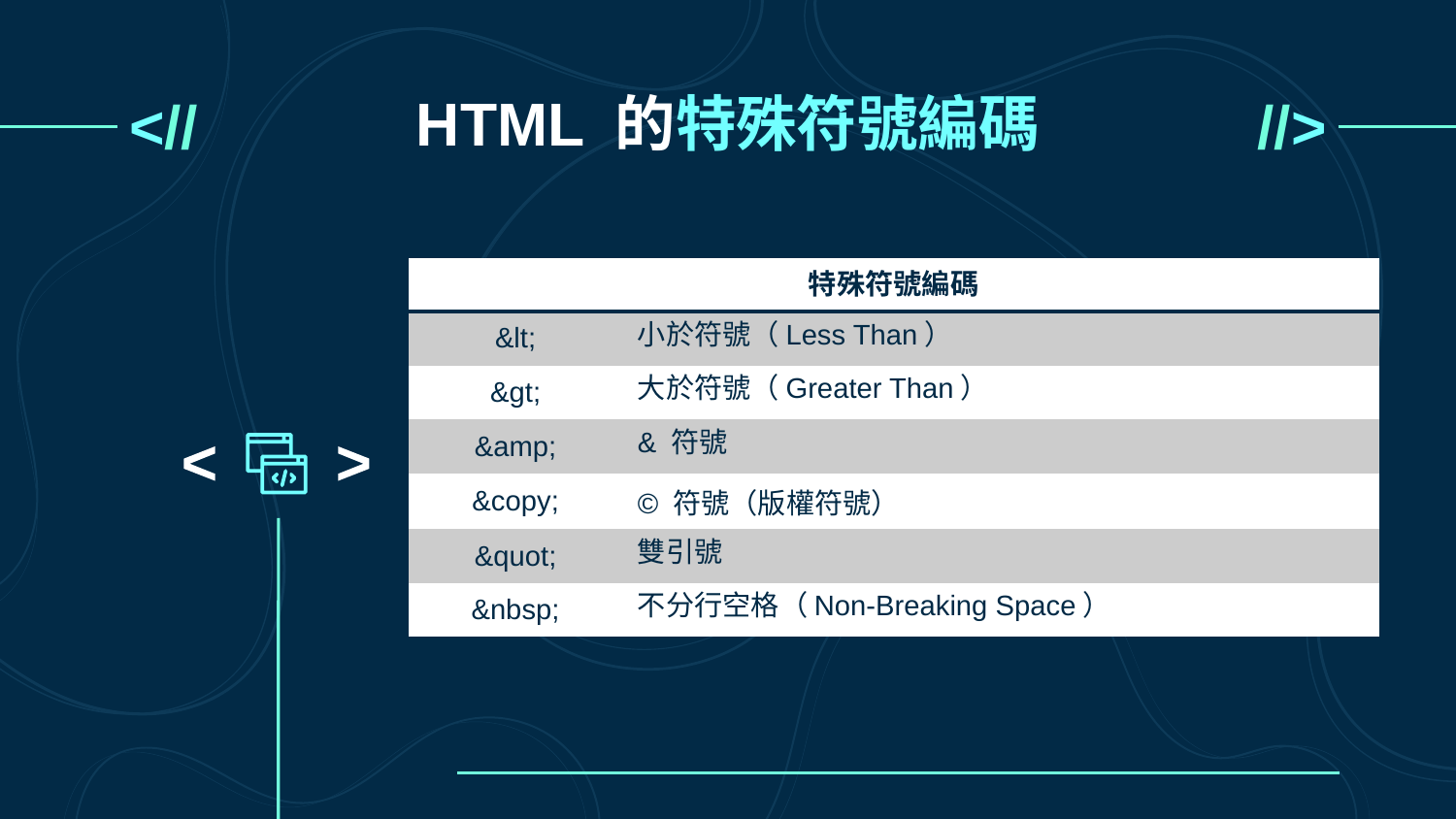

# HTML 的特殊符號編碼
<//
//>
| 特殊符號編碼 |  |
| --- | --- |
| &lt; | 小於符號（Less Than） |
| &gt; | 大於符號（Greater Than） |
| &amp; | & 符號 |
| &copy; | © 符號（版權符號） |
| &quot; | 雙引號 |
| &nbsp; | 不分行空格（Non-Breaking Space） |

<
<